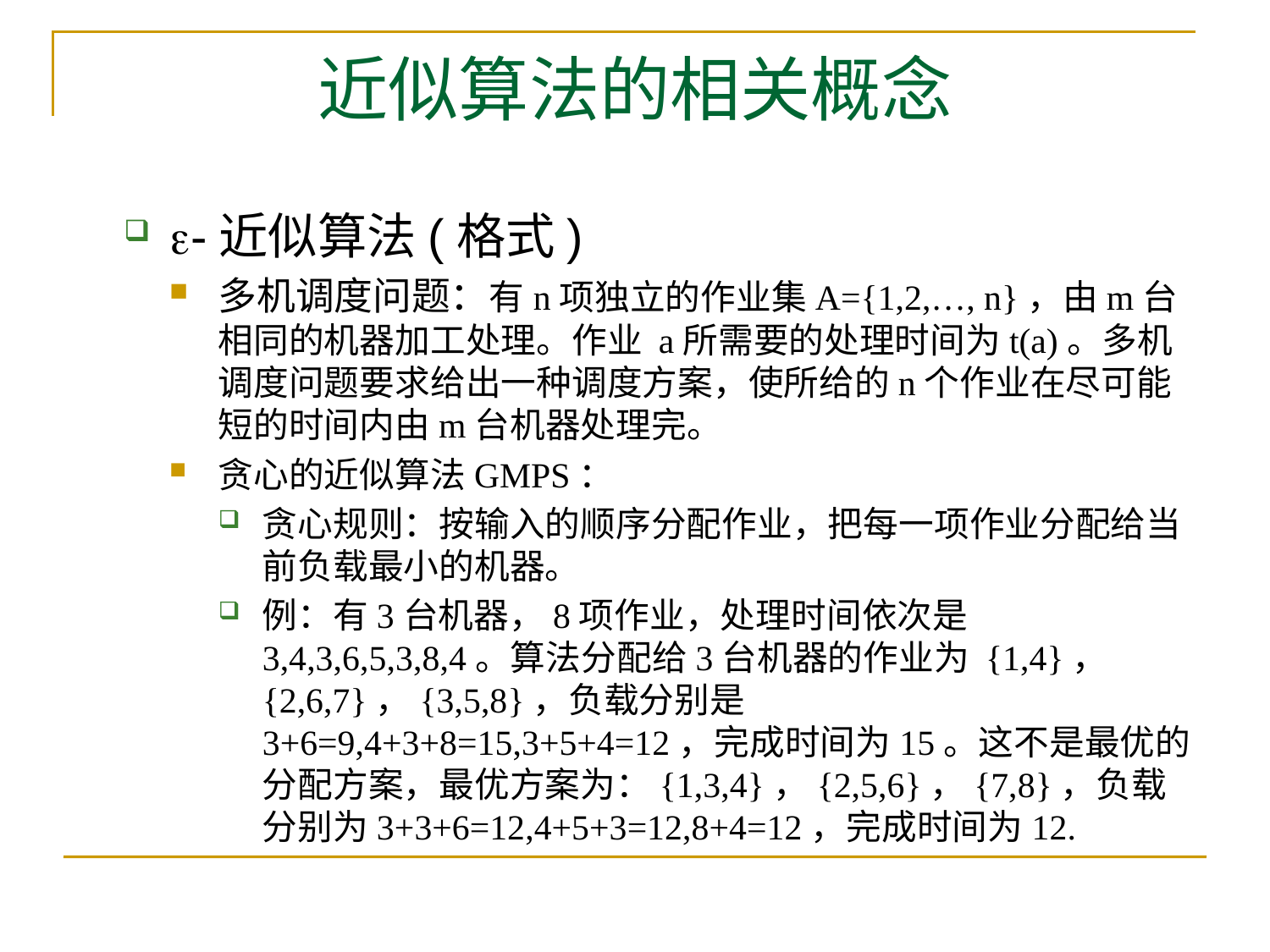

# 近似算法的相关概念
ε-近似算法(格式)
多机调度问题：有n项独立的作业集A={1,2,…, n}，由m台相同的机器加工处理。作业 a所需要的处理时间为t(a)。多机调度问题要求给出一种调度方案，使所给的n个作业在尽可能短的时间内由m台机器处理完。
贪心的近似算法GMPS：
贪心规则：按输入的顺序分配作业，把每一项作业分配给当前负载最小的机器。
例：有3台机器，8项作业，处理时间依次是3,4,3,6,5,3,8,4。算法分配给3台机器的作业为 {1,4}，{2,6,7}，{3,5,8}，负载分别是3+6=9,4+3+8=15,3+5+4=12，完成时间为15。这不是最优的分配方案，最优方案为：{1,3,4}，{2,5,6}，{7,8}，负载分别为3+3+6=12,4+5+3=12,8+4=12，完成时间为12.